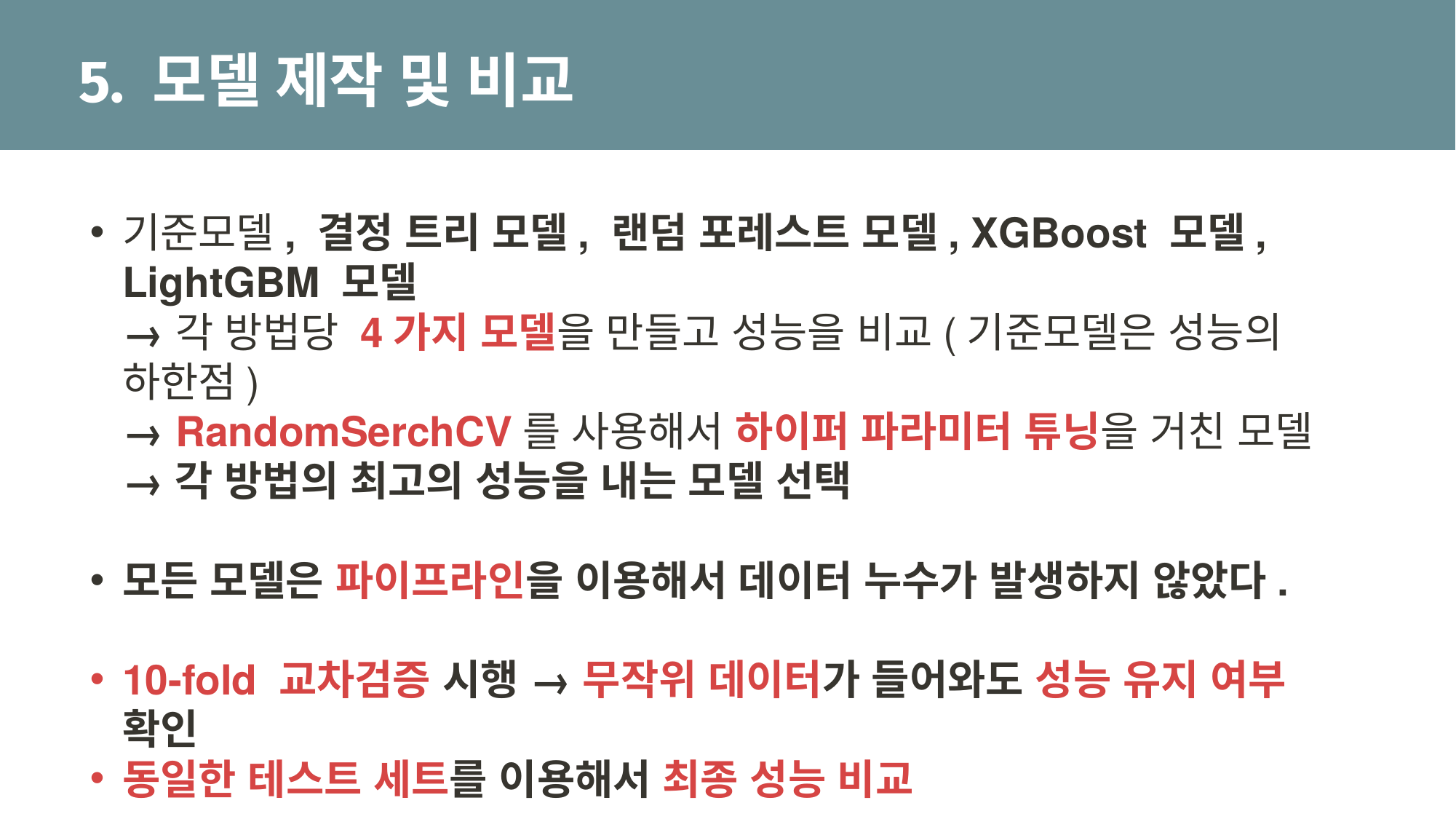

# 5. 모델 제작 및 비교

기준모델, 결정 트리 모델, 랜덤 포레스트 모델, XGBoost 모델, LightGBM 모델
→ 각 방법당 4가지 모델을 만들고 성능을 비교(기준모델은 성능의 하한점)
→ RandomSerchCV를 사용해서 하이퍼 파라미터 튜닝을 거친 모델
→ 각 방법의 최고의 성능을 내는 모델 선택

모든 모델은 파이프라인을 이용해서 데이터 누수가 발생하지 않았다.
10-fold 교차검증 시행 → 무작위 데이터가 들어와도 성능 유지 여부 확인
동일한 테스트 세트를 이용해서 최종 성능 비교